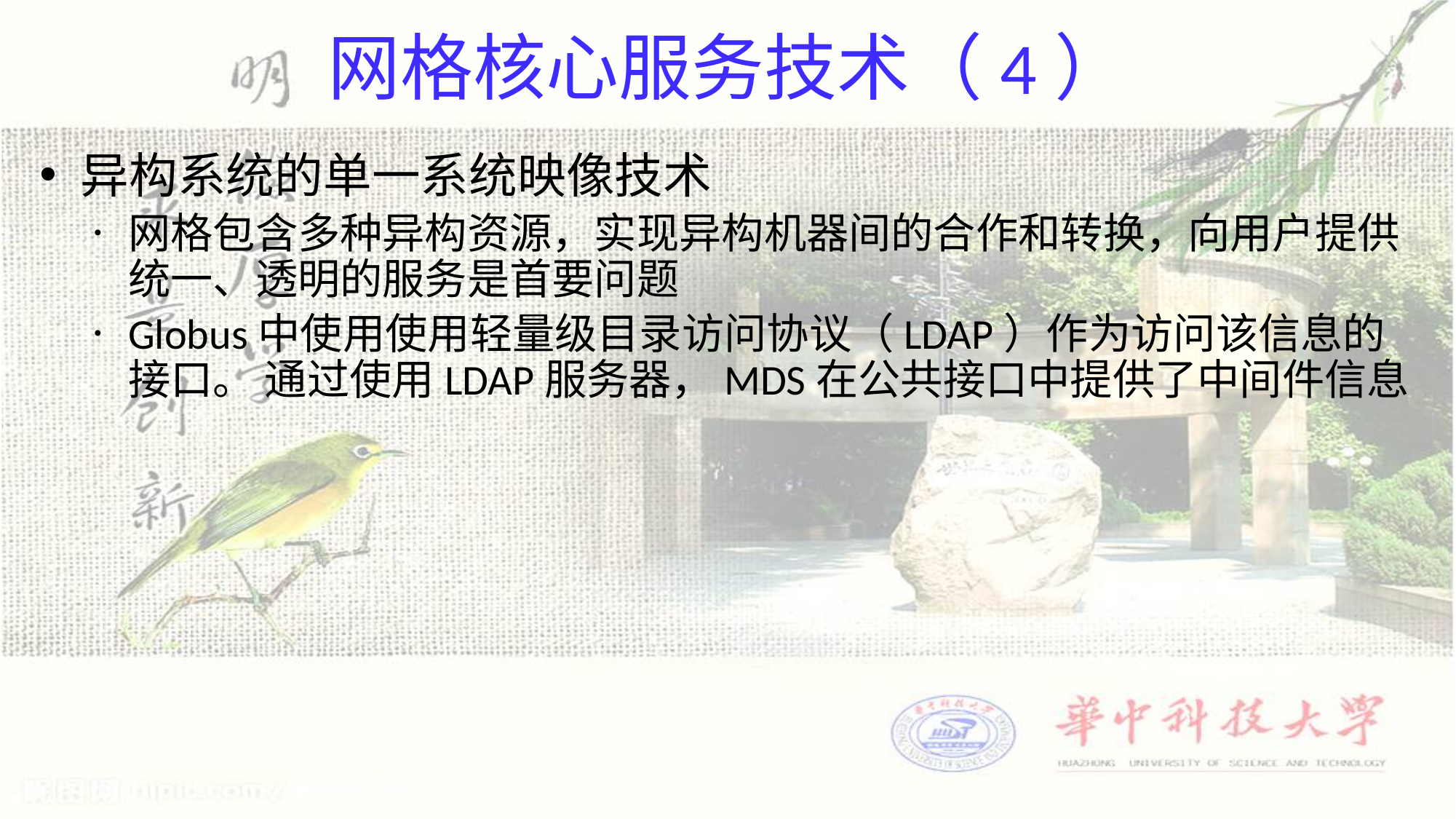

# 网格核心服务技术（4）
异构系统的单一系统映像技术
网格包含多种异构资源，实现异构机器间的合作和转换，向用户提供统一、透明的服务是首要问题
Globus中使用使用轻量级目录访问协议（LDAP）作为访问该信息的接口。 通过使用LDAP服务器，MDS在公共接口中提供了中间件信息